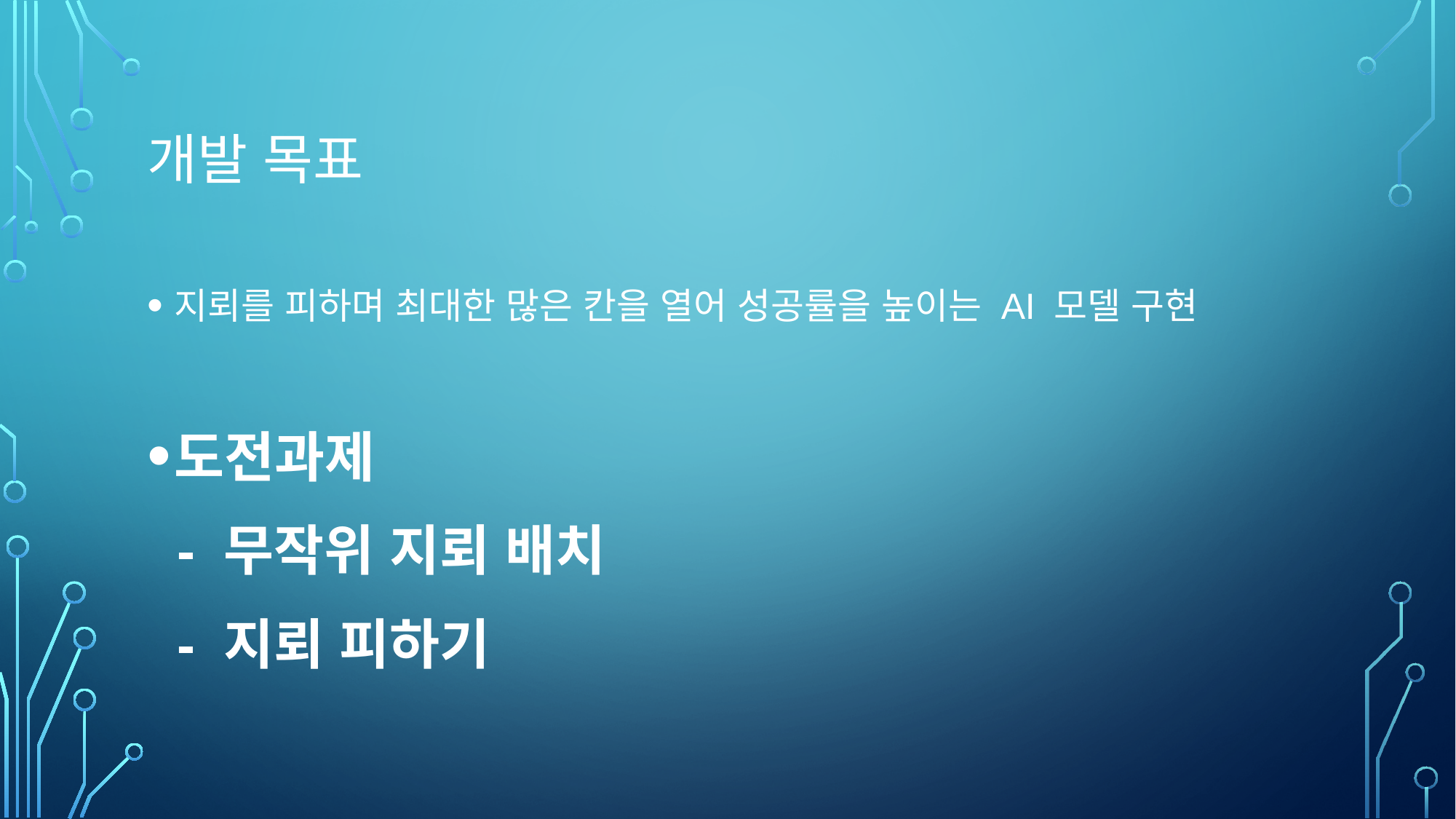

# 개발 목표
지뢰를 피하며 최대한 많은 칸을 열어 성공률을 높이는 AI 모델 구현

도전과제
  - 무작위 지뢰 배치
  - 지뢰 피하기